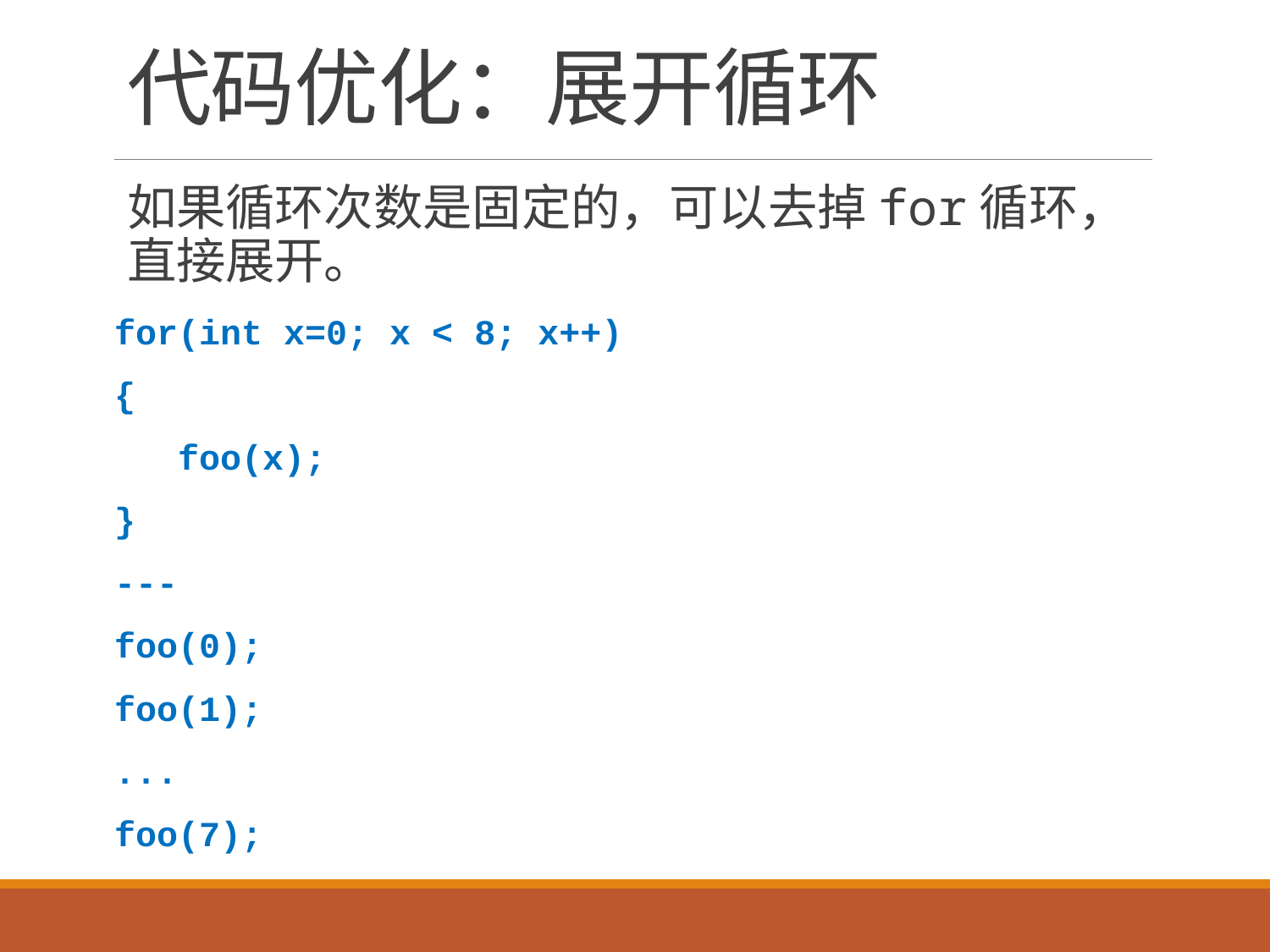

# 代码优化：展开循环
如果循环次数是固定的，可以去掉for循环，直接展开。
for(int x=0; x < 8; x++)
{
   foo(x);
}
---
foo(0);
foo(1);
...
foo(7);